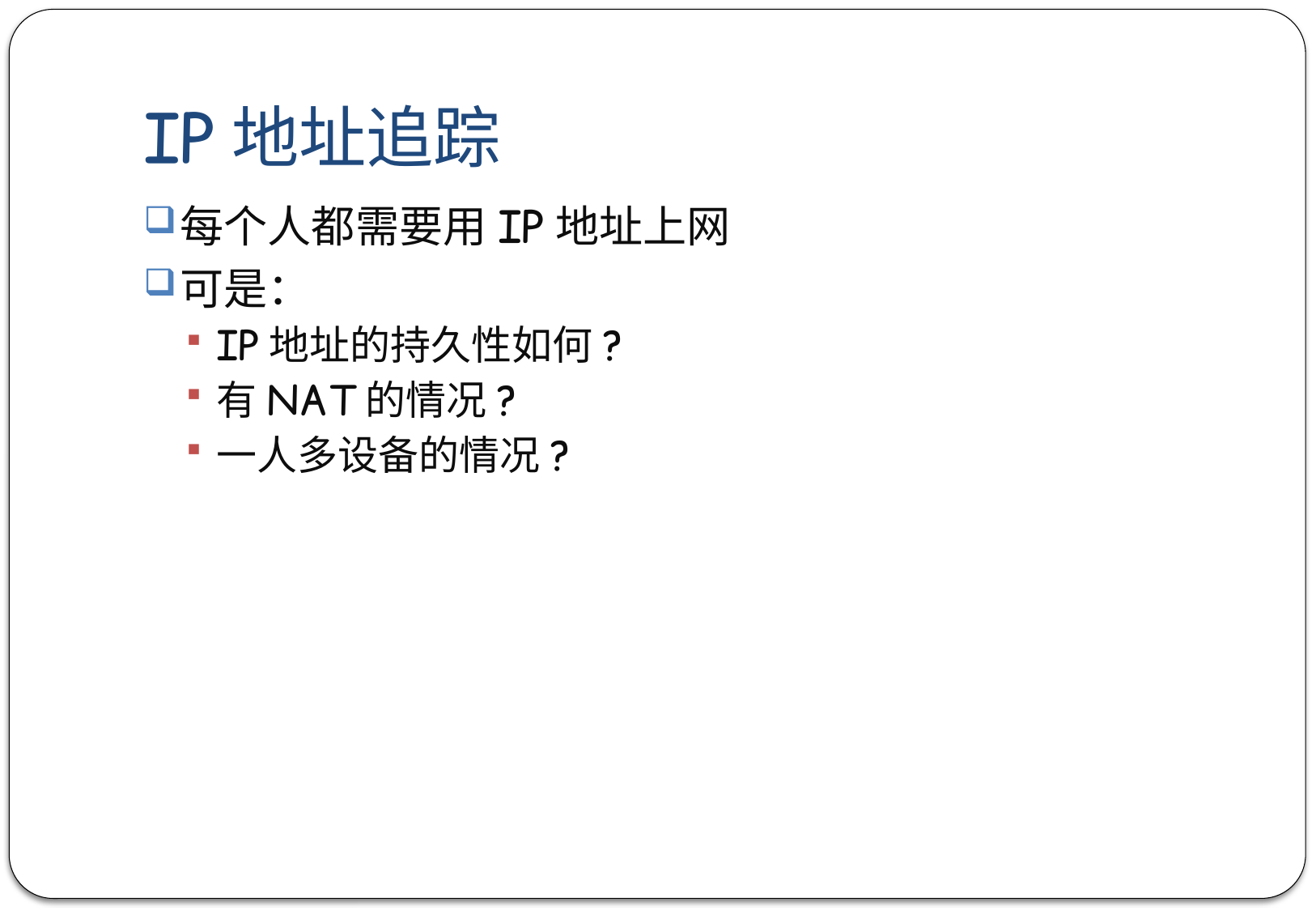

# IP地址追踪
每个人都需要用IP地址上网
可是：
IP地址的持久性如何?
有NAT的情况?
一人多设备的情况?